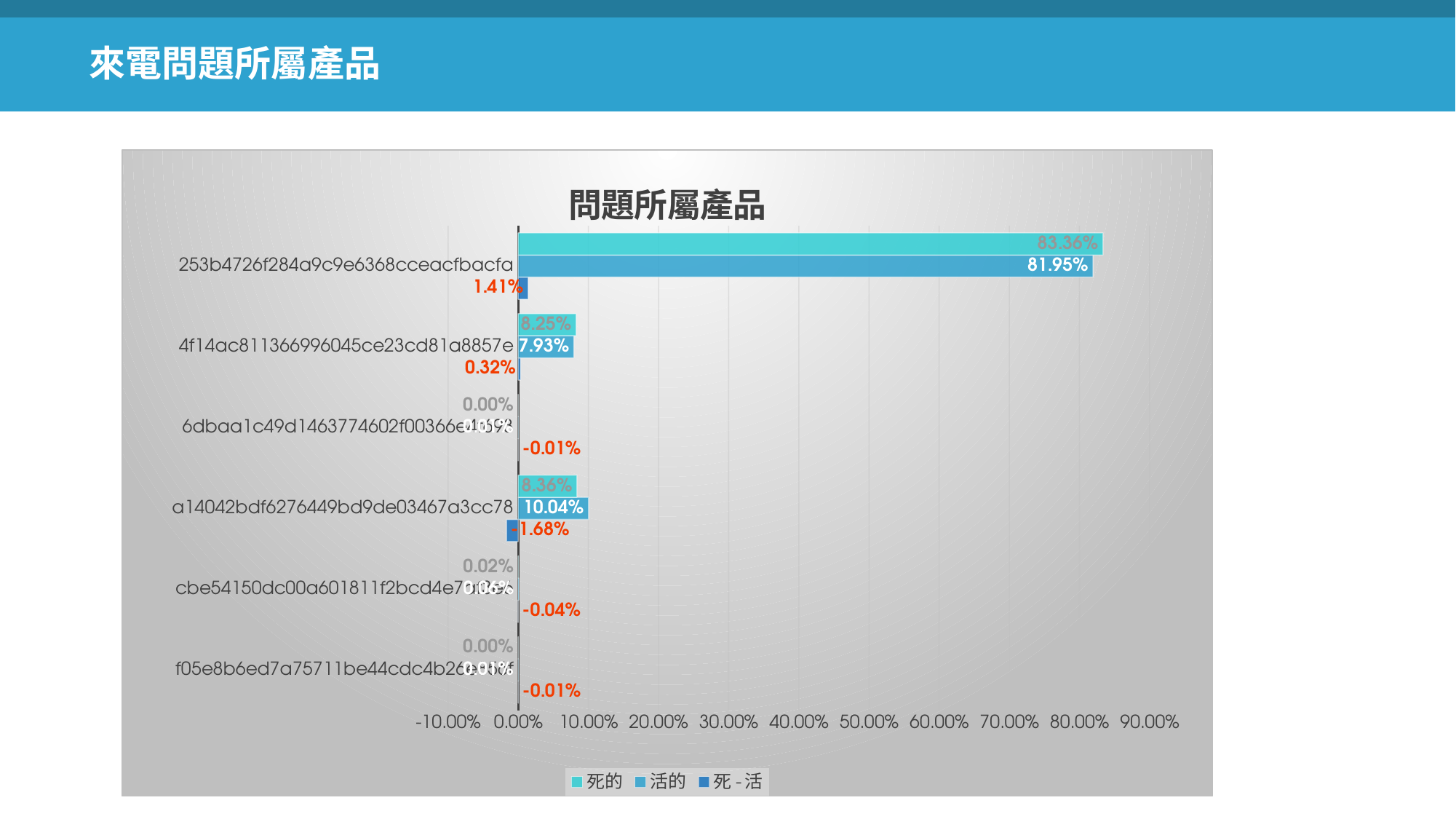

來電問題所屬產品

### Chart: 問題所屬產品

| Category | 死-活 | 活的 | 死的 |
|---|---|---|---|
| f05e8b6ed7a75711be44cdc4b26e856f | -0.0001 | 8.292750684670228e-05 | 4.275696938600992e-05 |
| cbe54150dc00a601811f2bcd4e7af3e6 | -0.0004240658932325021 | 0.0006378507401625517 | 0.0002137848469300496 |
| a14042bdf6276449bd9de03467a3cc78 | -0.01677184679560939 | 0.1004044789146448 | 0.0836326321190354 |
| 6dbaa1c49d1463774602f00366e4f693 | -9.882194565898689e-05 | 9.882194565898689e-05 | 0.0 |
| 4f14ac811366996045ce23cd81a8857e | 0.003223684589662712 | 0.07925450935595042 | 0.08247819394561313 |
| 253b4726f284a9c9e6368cceacfbacfa | 0.014111220582298856 | 0.8195214115367365 | 0.8336326321190354 |